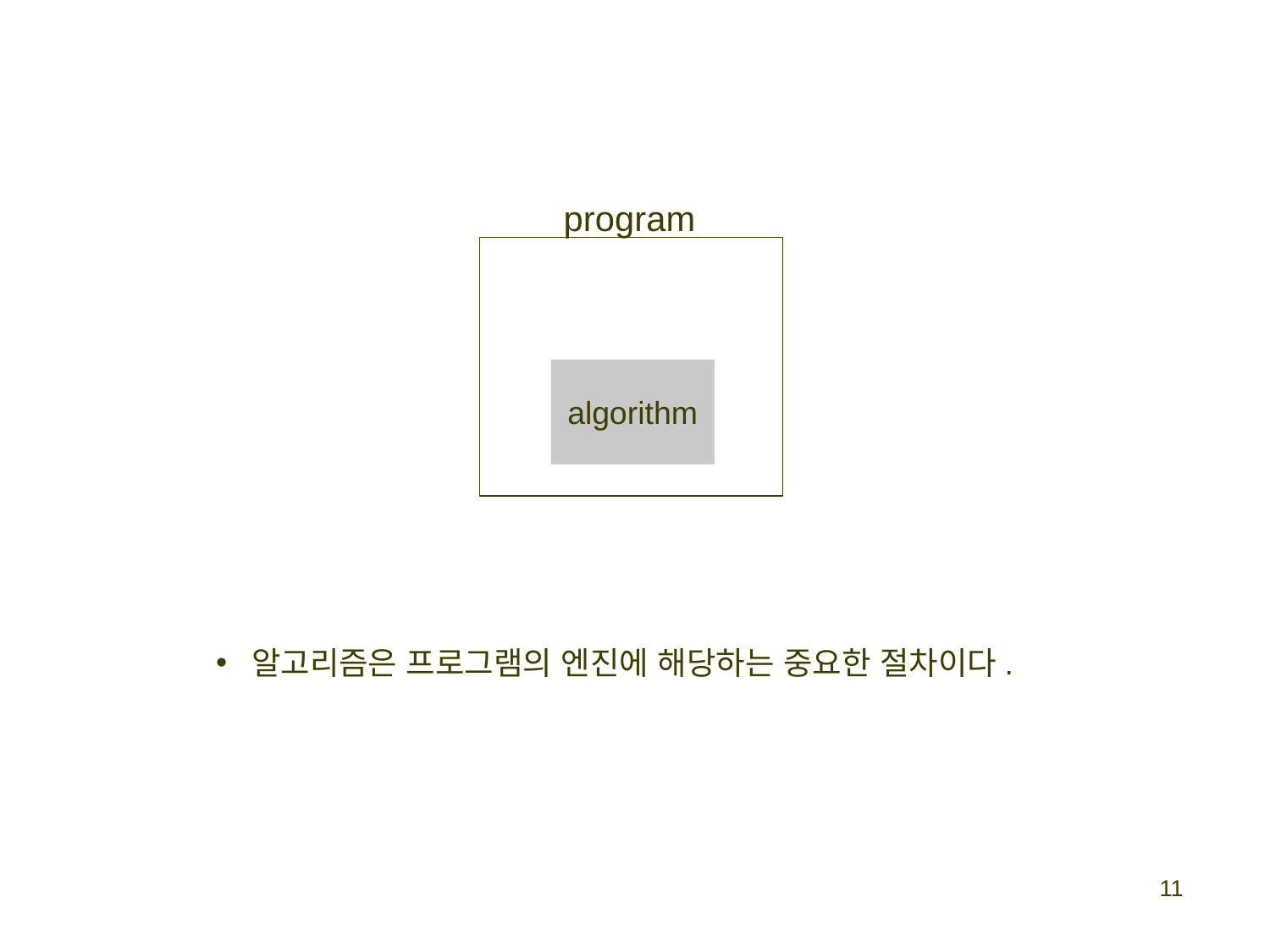

program

algorithm
알고리즘은 프로그램의 엔진에 해당하는 중요한 절차이다.
11